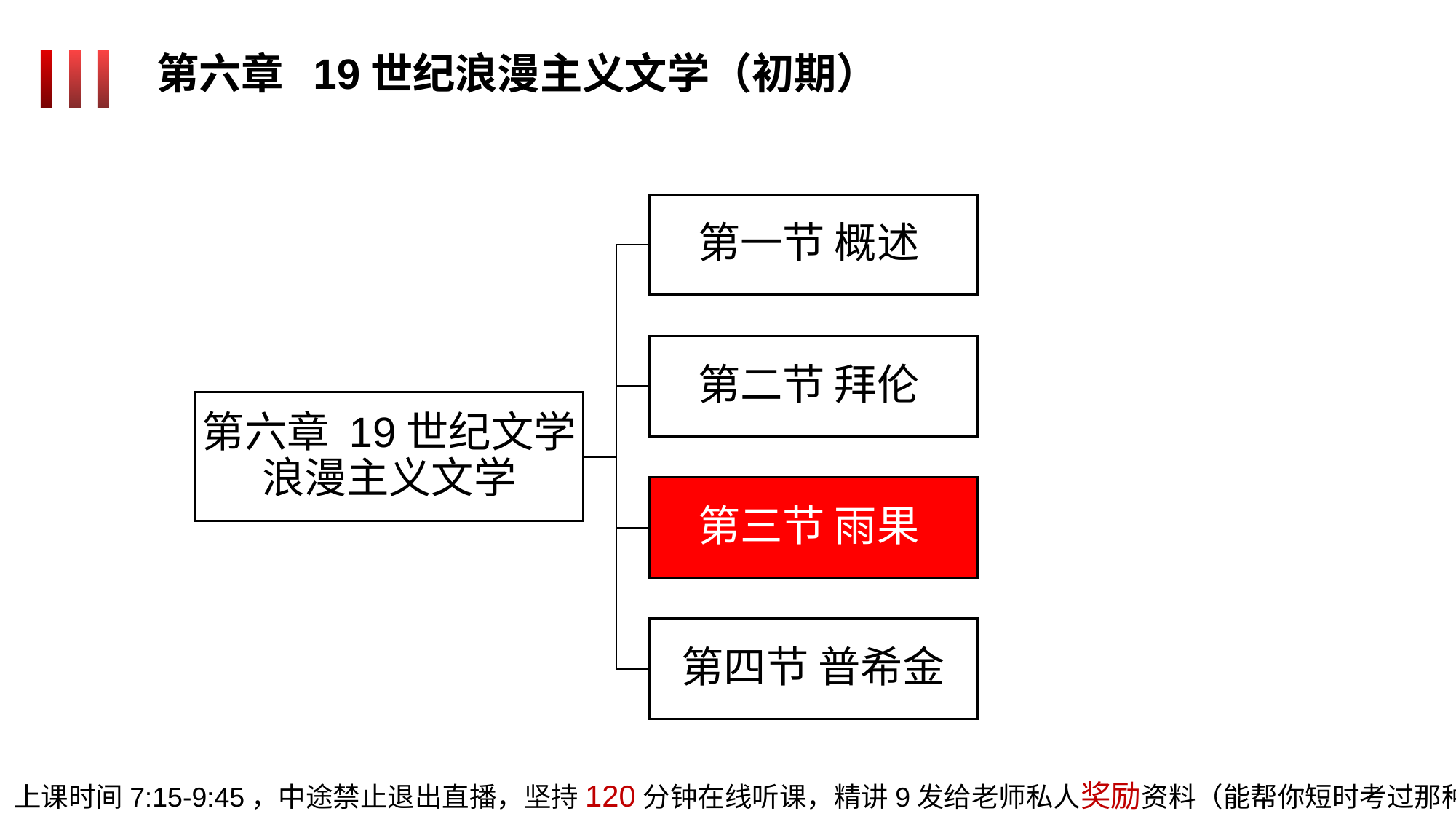

第六章  19世纪浪漫主义文学（初期）
第六章 19世纪文学浪漫主义文学
第一节 概述
第二节 拜伦
第三节 雨果
第四节 普希金